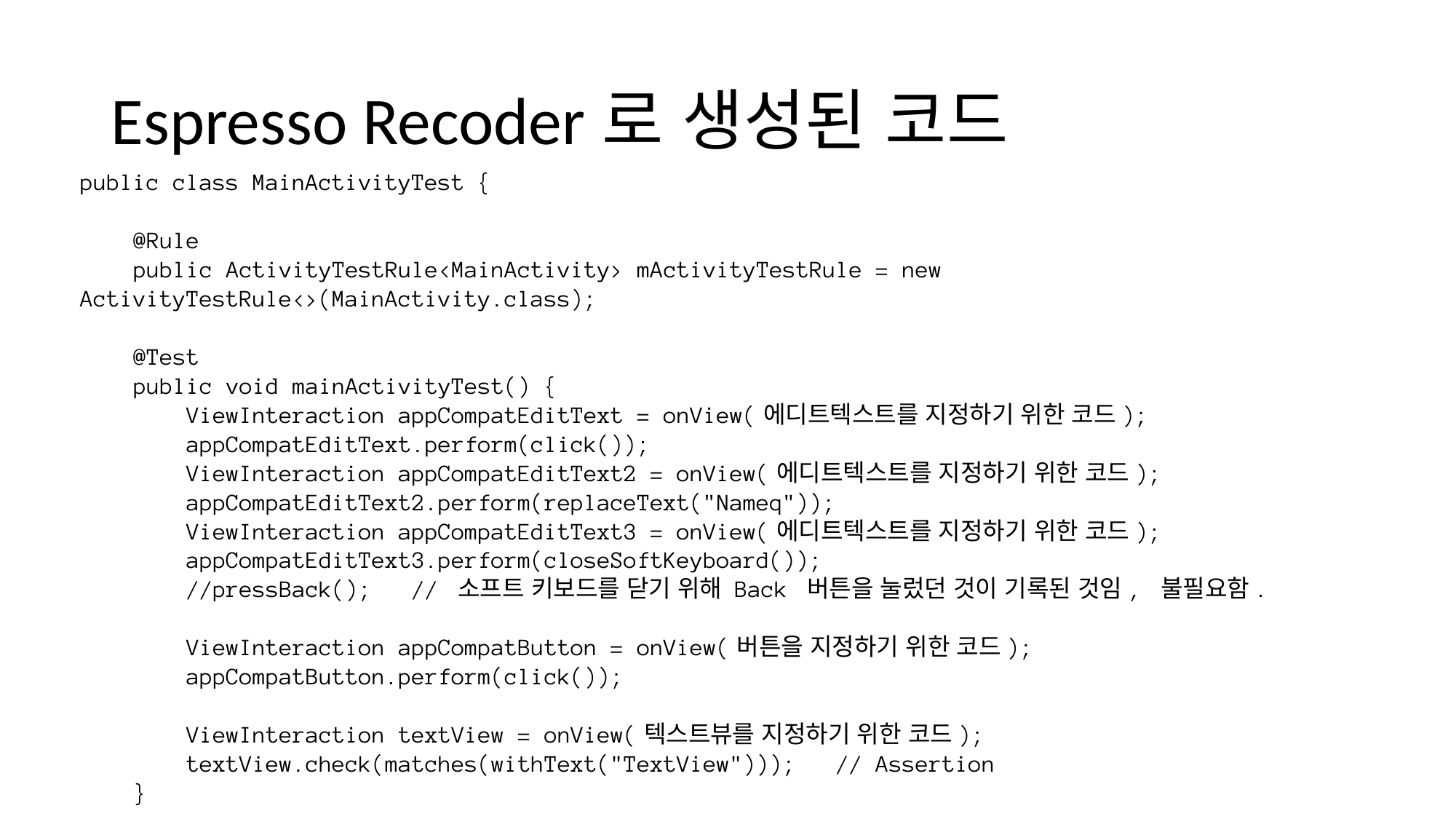

# Espresso Recoder로 생성된 코드
public class MainActivityTest {

    @Rule
    public ActivityTestRule<MainActivity> mActivityTestRule = new ActivityTestRule<>(MainActivity.class);

    @Test
    public void mainActivityTest() {
        ViewInteraction appCompatEditText = onView(에디트텍스트를 지정하기 위한 코드);
        appCompatEditText.perform(click());
        ViewInteraction appCompatEditText2 = onView(에디트텍스트를 지정하기 위한 코드);
        appCompatEditText2.perform(replaceText("Nameq"));
        ViewInteraction appCompatEditText3 = onView(에디트텍스트를 지정하기 위한 코드);
        appCompatEditText3.perform(closeSoftKeyboard());
        //pressBack();   // 소프트 키보드를 닫기 위해 Back 버튼을 눌렀던 것이 기록된 것임, 불필요함.

        ViewInteraction appCompatButton = onView(버튼을 지정하기 위한 코드);
        appCompatButton.perform(click());

        ViewInteraction textView = onView(텍스트뷰를 지정하기 위한 코드);
        textView.check(matches(withText("TextView")));   // Assertion
    }